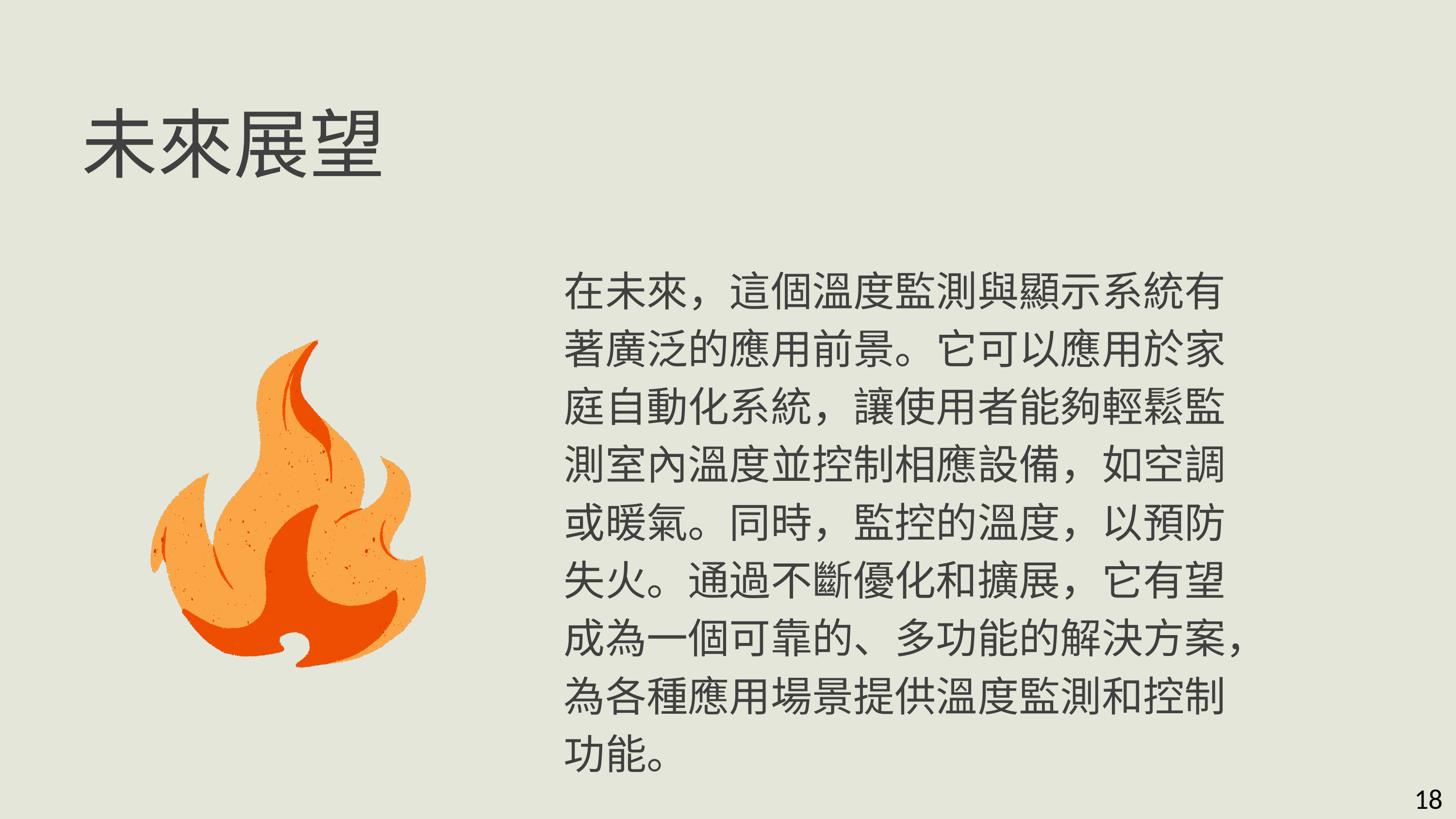

未來展望
在未來，這個溫度監測與顯示系統有著廣泛的應用前景。它可以應用於家庭自動化系統，讓使用者能夠輕鬆監測室內溫度並控制相應設備，如空調或暖氣。同時，監控的溫度，以預防失火。通過不斷優化和擴展，它有望成為一個可靠的、多功能的解決方案，為各種應用場景提供溫度監測和控制功能。

18